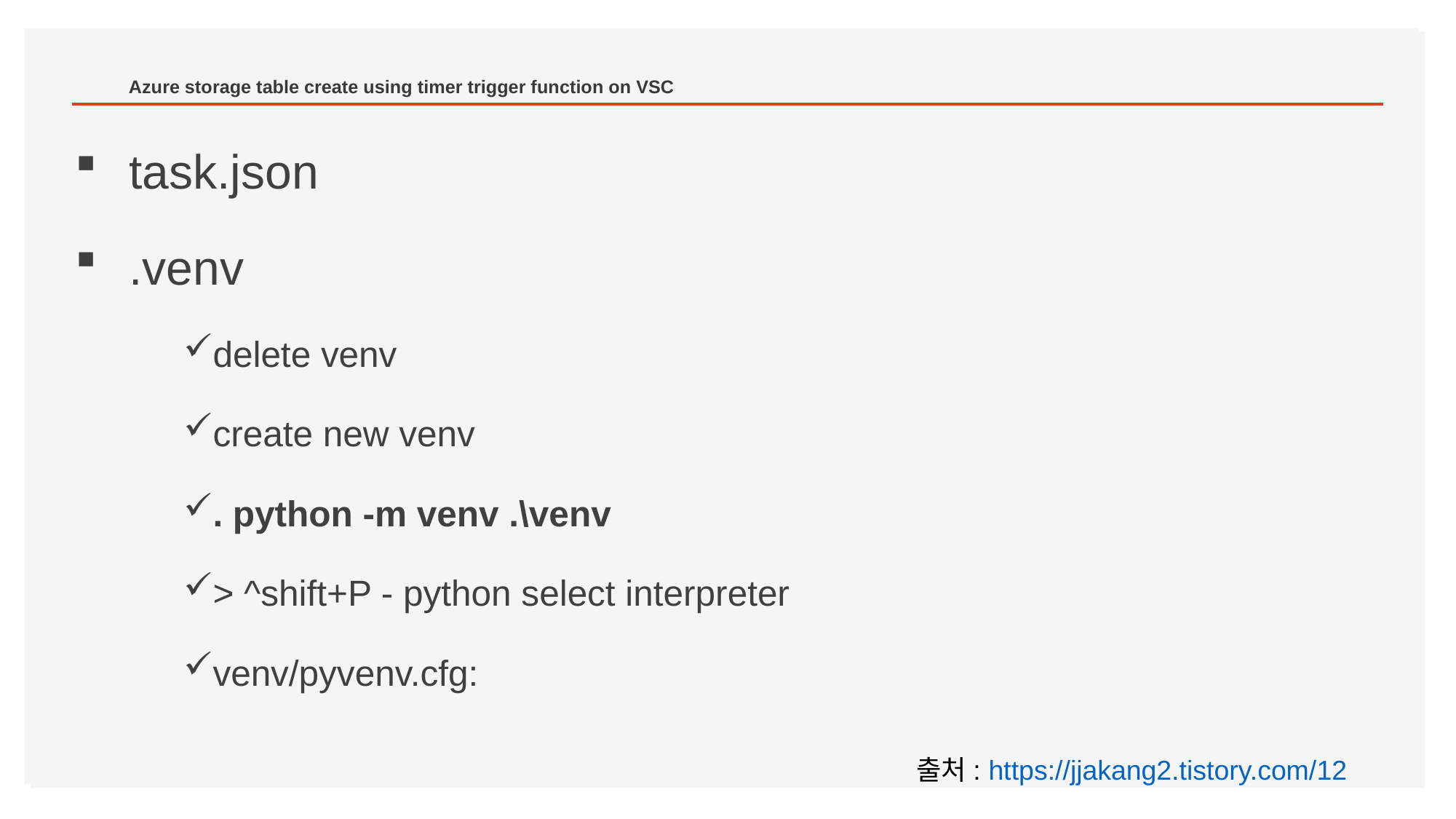

# Azure storage table create using timer trigger function on VSC
task.json
.venv
delete venv
create new venv
. python -m venv .\venv
> ^shift+P - python select interpreter
venv/pyvenv.cfg:

출처: https://jjakang2.tistory.com/12